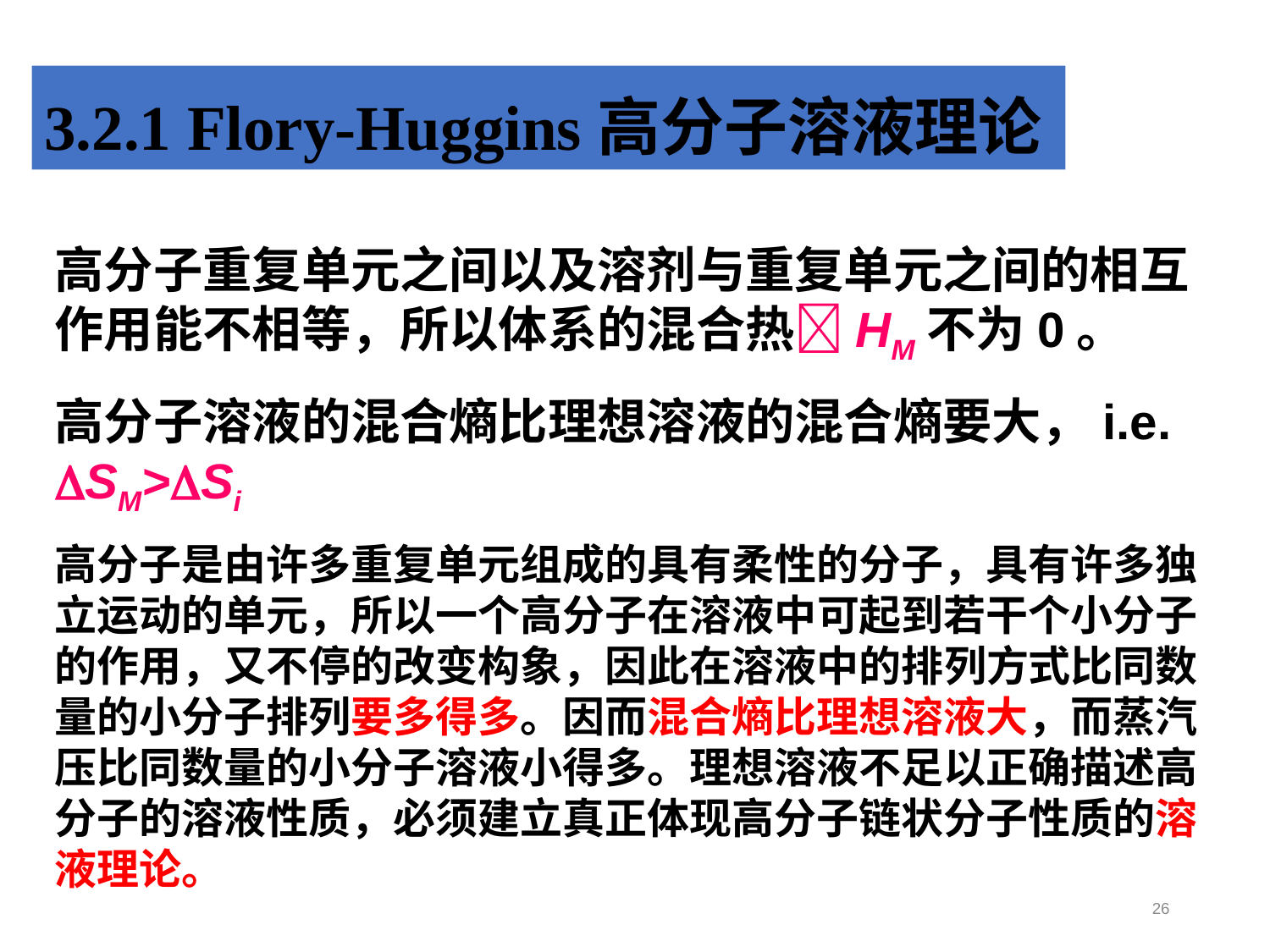

3.2.1 Flory-Huggins高分子溶液理论
高分子重复单元之间以及溶剂与重复单元之间的相互作用能不相等，所以体系的混合热ΔHM不为0。
高分子溶液的混合熵比理想溶液的混合熵要大，i.e. ΔSM>ΔSi
高分子是由许多重复单元组成的具有柔性的分子，具有许多独立运动的单元，所以一个高分子在溶液中可起到若干个小分子的作用，又不停的改变构象，因此在溶液中的排列方式比同数量的小分子排列要多得多。因而混合熵比理想溶液大，而蒸汽压比同数量的小分子溶液小得多。理想溶液不足以正确描述高分子的溶液性质，必须建立真正体现高分子链状分子性质的溶液理论。
26